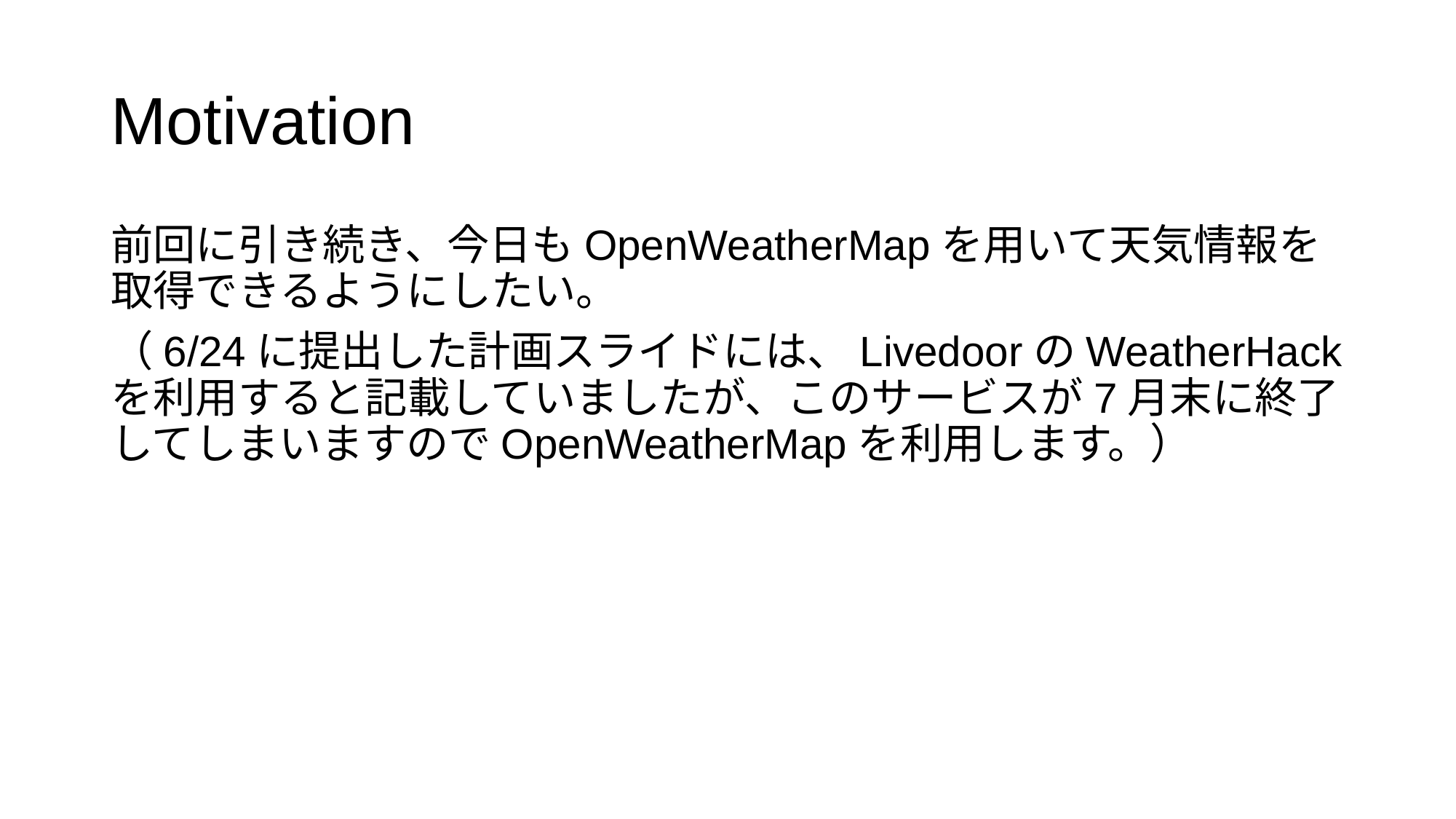

# Motivation
前回に引き続き、今日もOpenWeatherMapを用いて天気情報を取得できるようにしたい。
（6/24に提出した計画スライドには、LivedoorのWeatherHackを利用すると記載していましたが、このサービスが7月末に終了してしまいますのでOpenWeatherMapを利用します。）